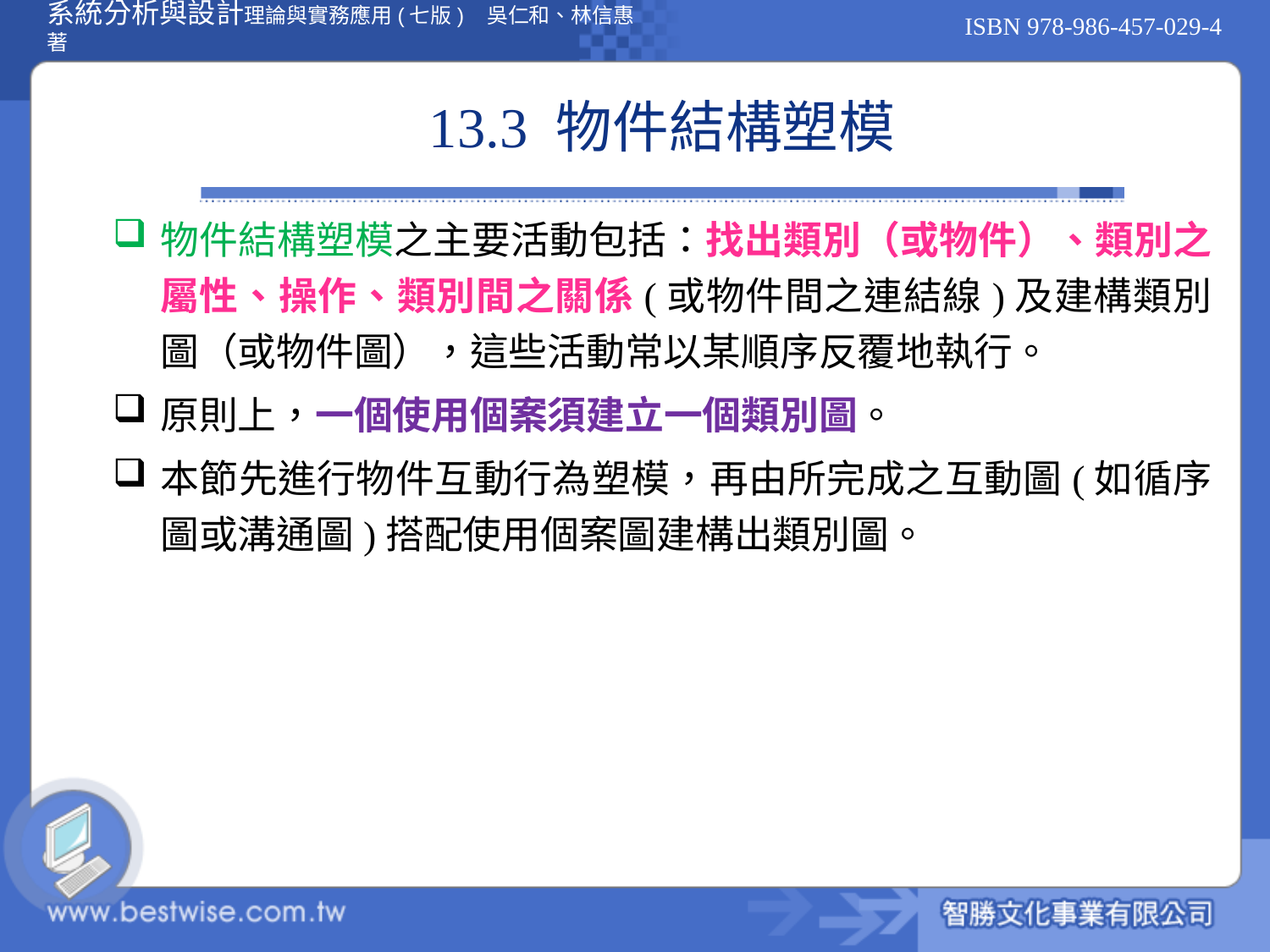

# 13.3 物件結構塑模
物件結構塑模之主要活動包括：找出類別（或物件）、類別之屬性、操作、類別間之關係(或物件間之連結線)及建構類別圖（或物件圖），這些活動常以某順序反覆地執行。
原則上，一個使用個案須建立一個類別圖。
本節先進行物件互動行為塑模，再由所完成之互動圖(如循序圖或溝通圖)搭配使用個案圖建構出類別圖。